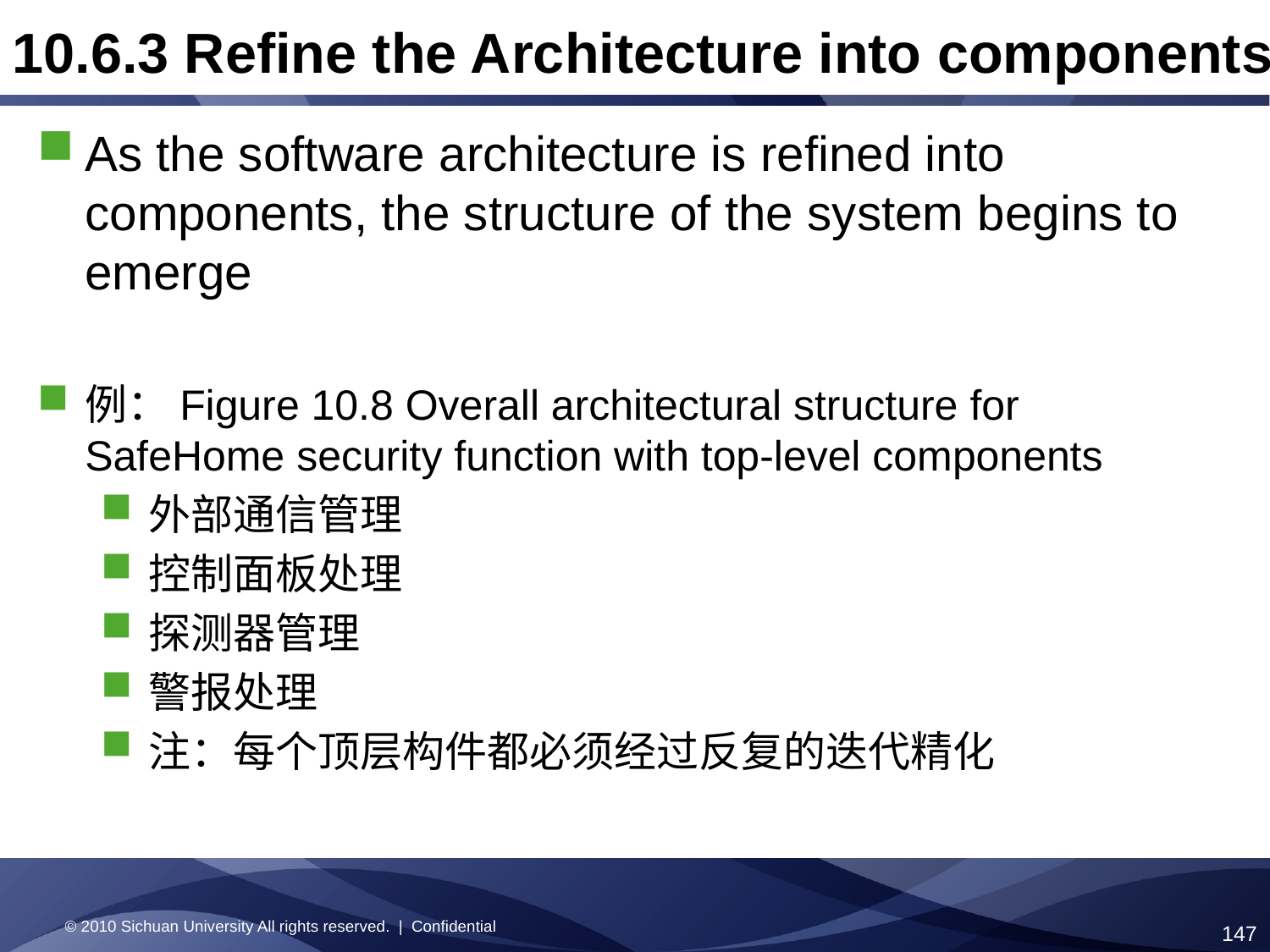

10.6.3 Refine the Architecture into components
As the software architecture is refined into components, the structure of the system begins to emerge

例：Figure 10.8 Overall architectural structure for SafeHome security function with top-level components
外部通信管理
控制面板处理
探测器管理
警报处理
注：每个顶层构件都必须经过反复的迭代精化
© 2010 Sichuan University All rights reserved.  |  Confidential
147